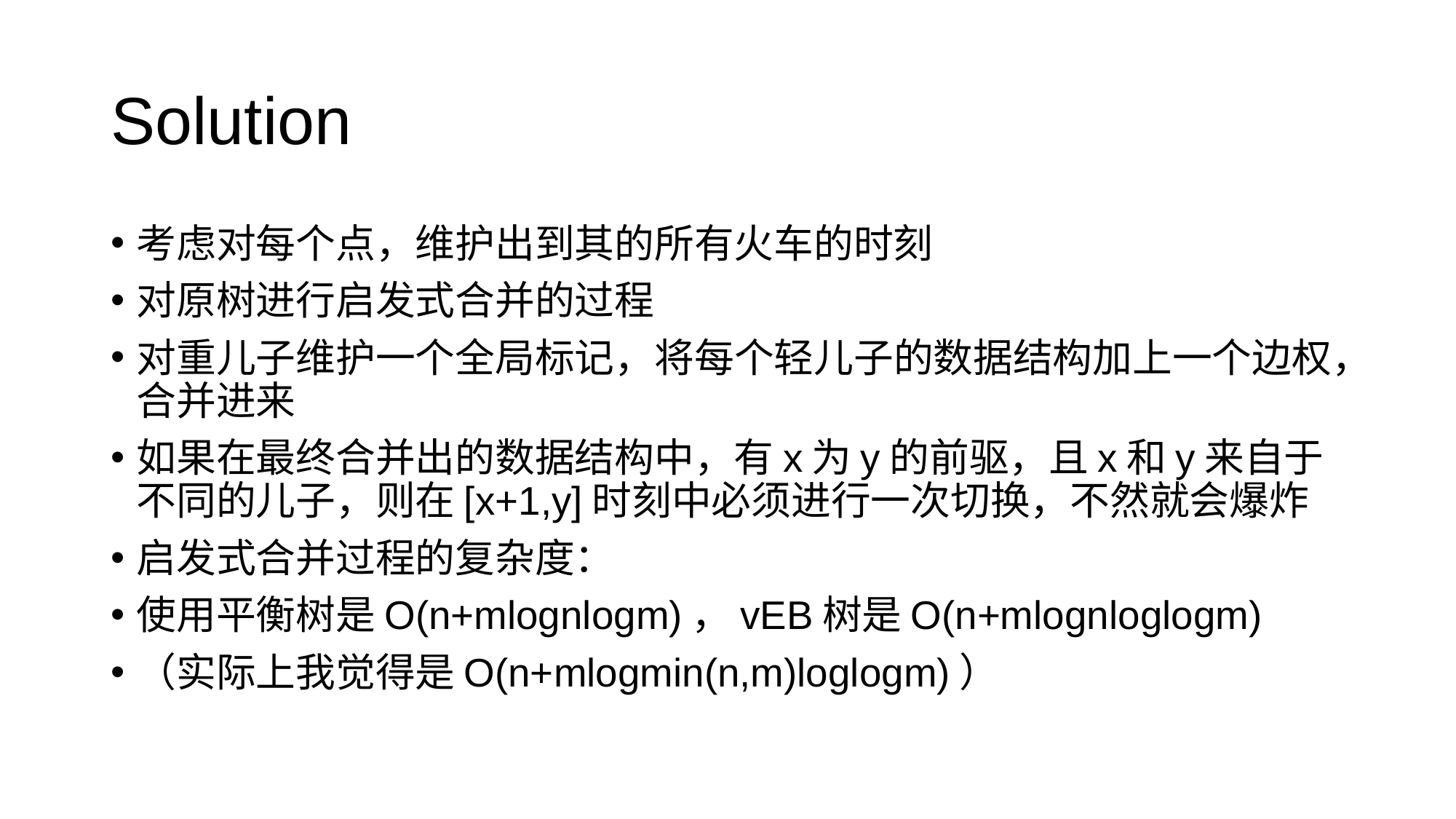

# Solution
考虑对每个点，维护出到其的所有火车的时刻
对原树进行启发式合并的过程
对重儿子维护一个全局标记，将每个轻儿子的数据结构加上一个边权，合并进来
如果在最终合并出的数据结构中，有x为y的前驱，且x和y来自于不同的儿子，则在[x+1,y]时刻中必须进行一次切换，不然就会爆炸
启发式合并过程的复杂度：
使用平衡树是O(n+mlognlogm)，vEB树是O(n+mlognloglogm)
（实际上我觉得是O(n+mlogmin(n,m)loglogm)）